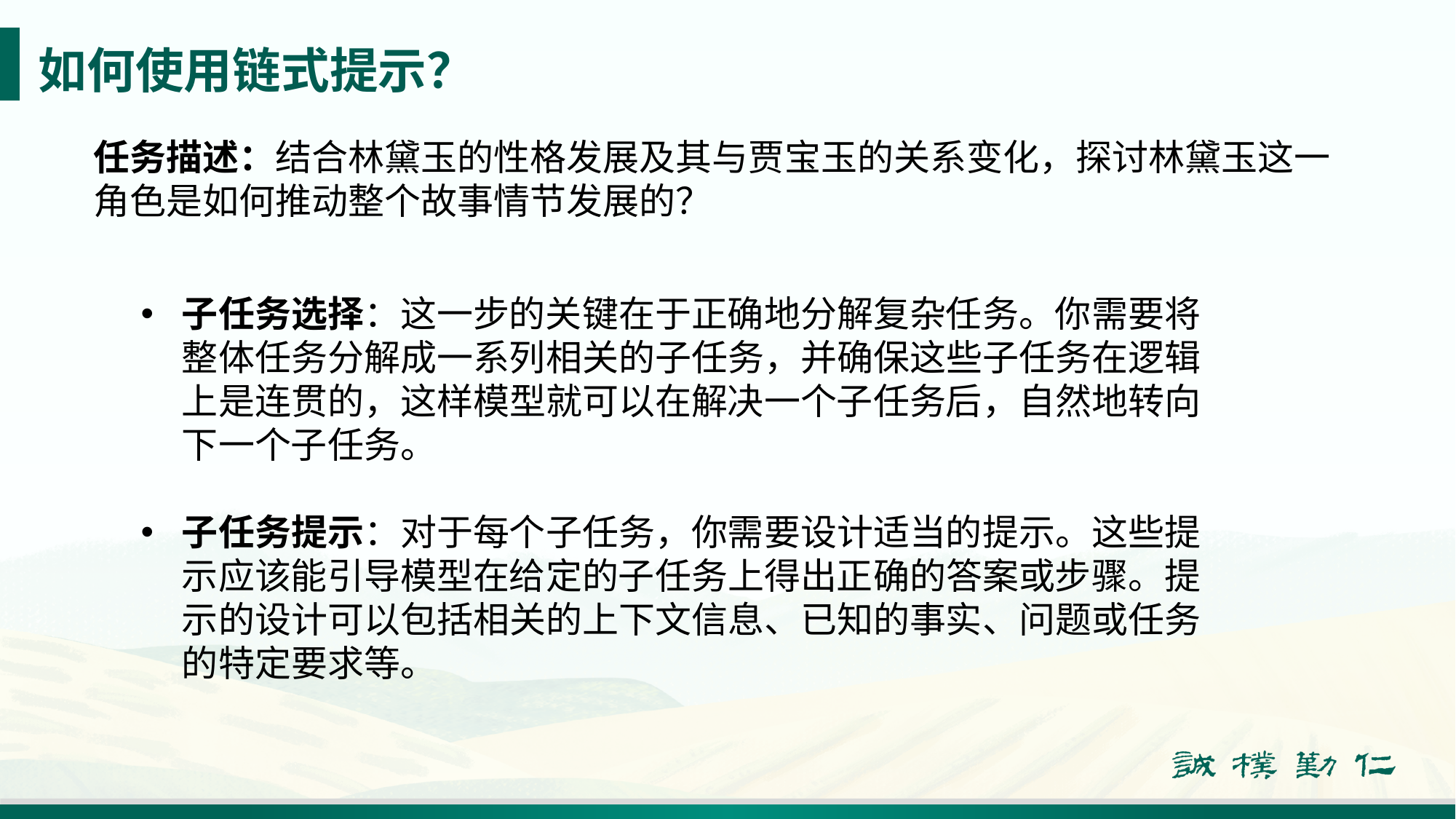

如何使用链式提示？
任务描述：结合林黛玉的性格发展及其与贾宝玉的关系变化，探讨林黛玉这一角色是如何推动整个故事情节发展的？

子任务选择：这一步的关键在于正确地分解复杂任务。你需要将整体任务分解成一系列相关的子任务，并确保这些子任务在逻辑上是连贯的，这样模型就可以在解决一个子任务后，自然地转向下一个子任务。

子任务提示：对于每个子任务，你需要设计适当的提示。这些提示应该能引导模型在给定的子任务上得出正确的答案或步骤。提示的设计可以包括相关的上下文信息、已知的事实、问题或任务的特定要求等。